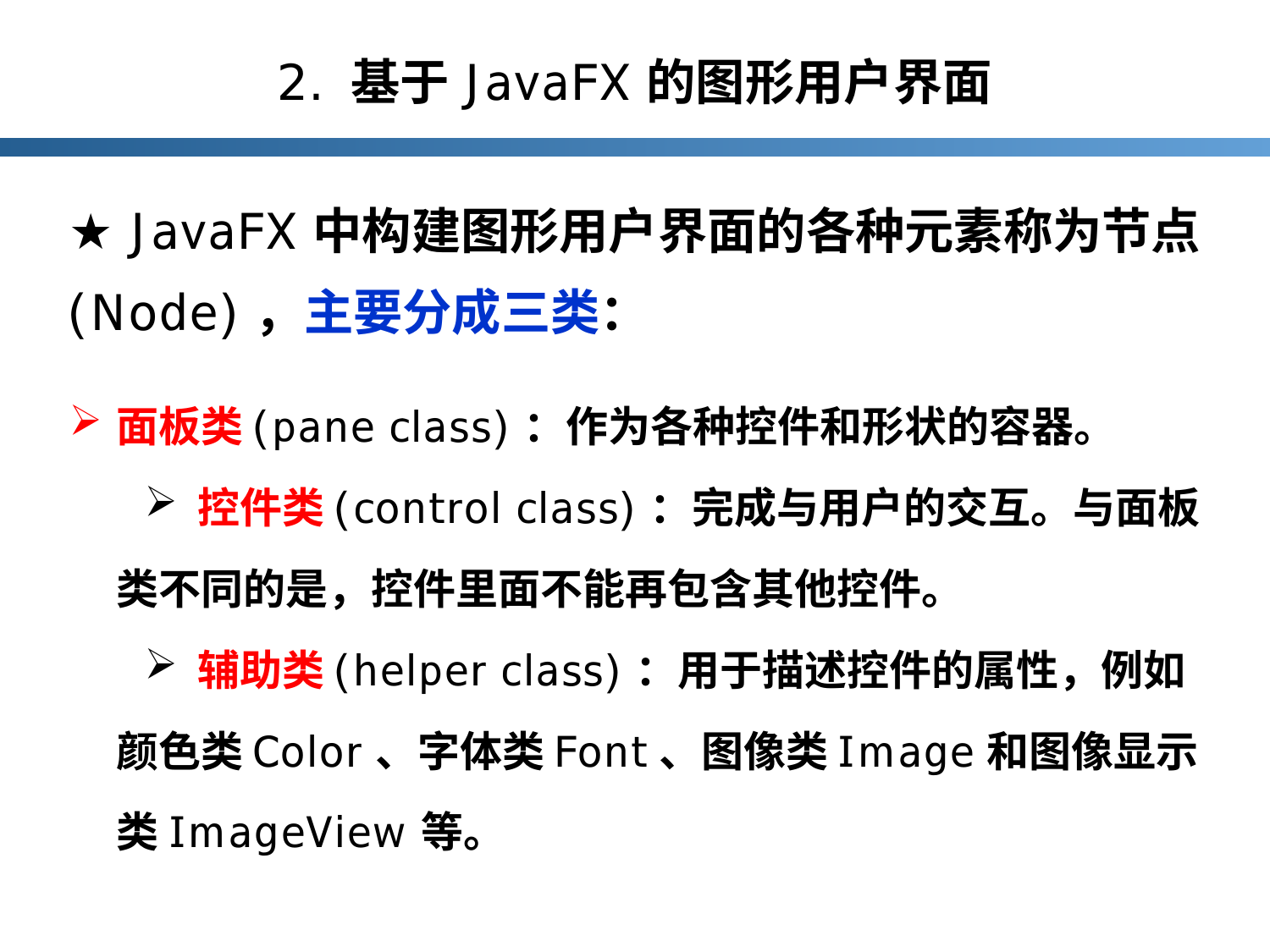

# 2. 基于JavaFX的图形用户界面

★ JavaFX中构建图形用户界面的各种元素称为节点(Node)，主要分成三类：

面板类(pane class)：作为各种控件和形状的容器。
 控件类(control class)：完成与用户的交互。与面板类不同的是，控件里面不能再包含其他控件。
 辅助类(helper class)：用于描述控件的属性，例如颜色类Color、字体类Font、图像类Image和图像显示类ImageView等。